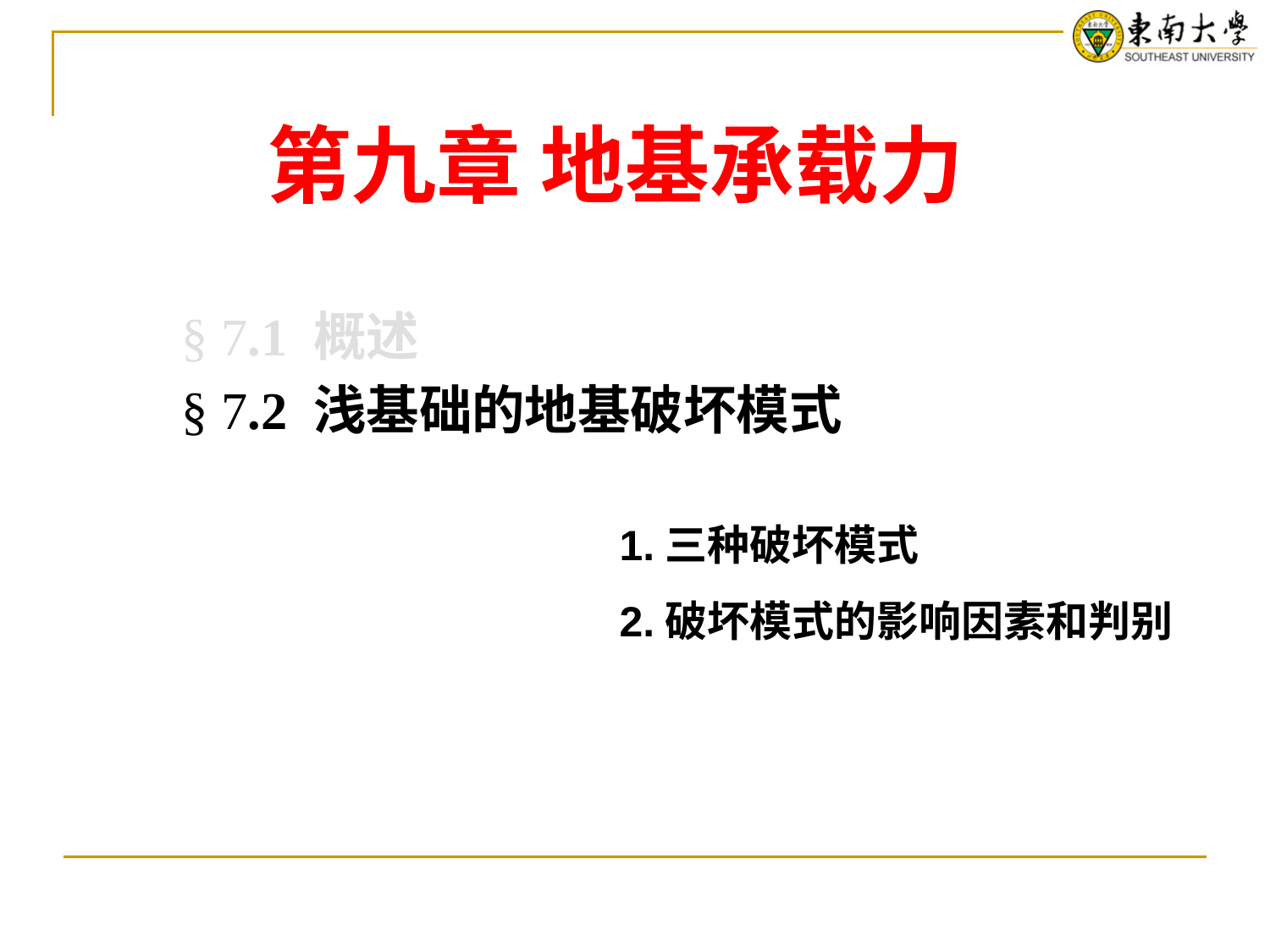

第九章 地基承载力
§ 7.1 概述
§ 7.2 浅基础的地基破坏模式
§ 7.3 地基临界荷载
§ 7.4 地基极限承载力
§ 7.5 地基承载力特征值确定方法

1.三种破坏模式
2.破坏模式的影响因素和判别